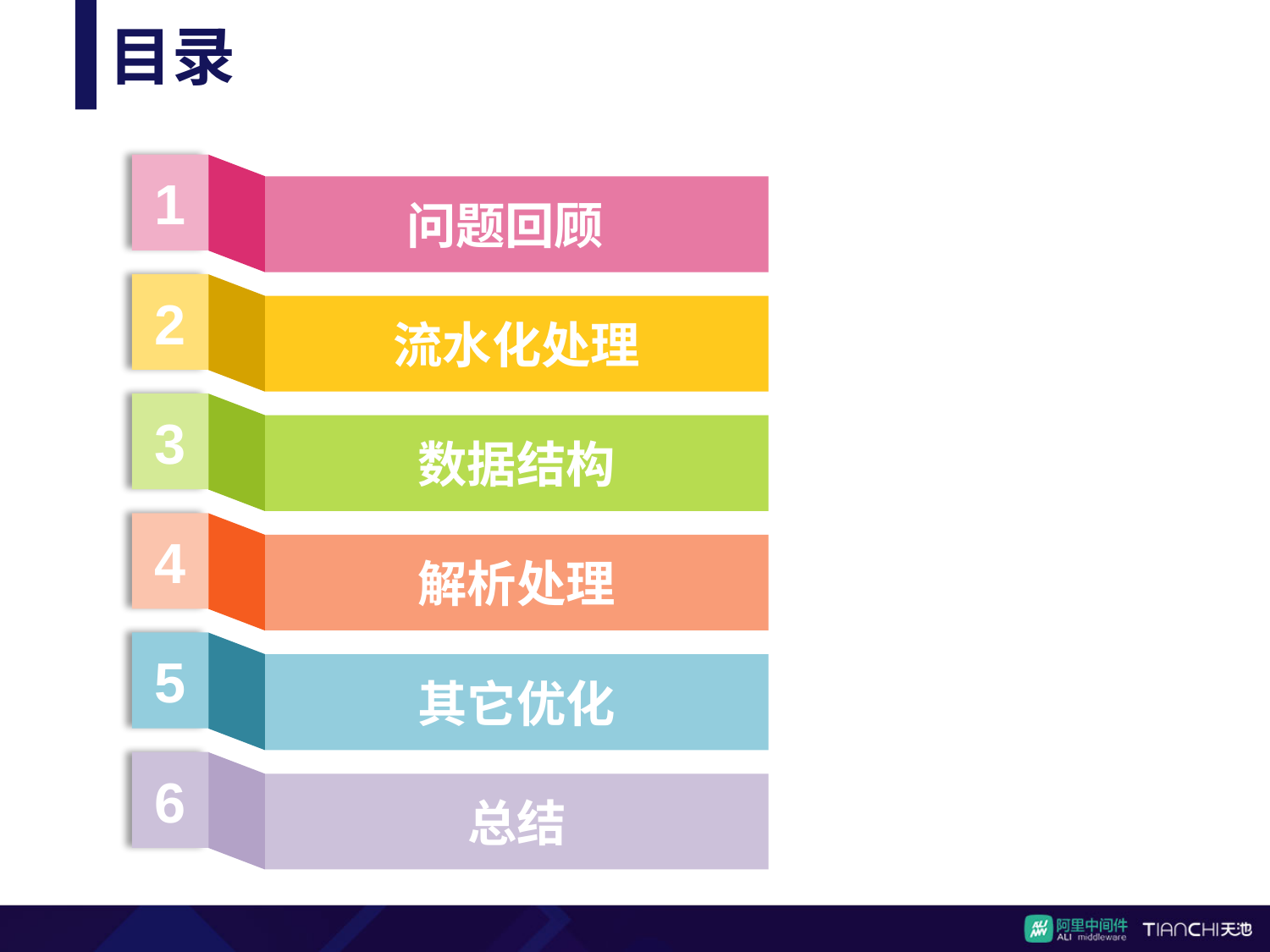

目录
1

问题回顾
2

流水化处理
3

数据结构
4

解析处理
5

其它优化
6

总结